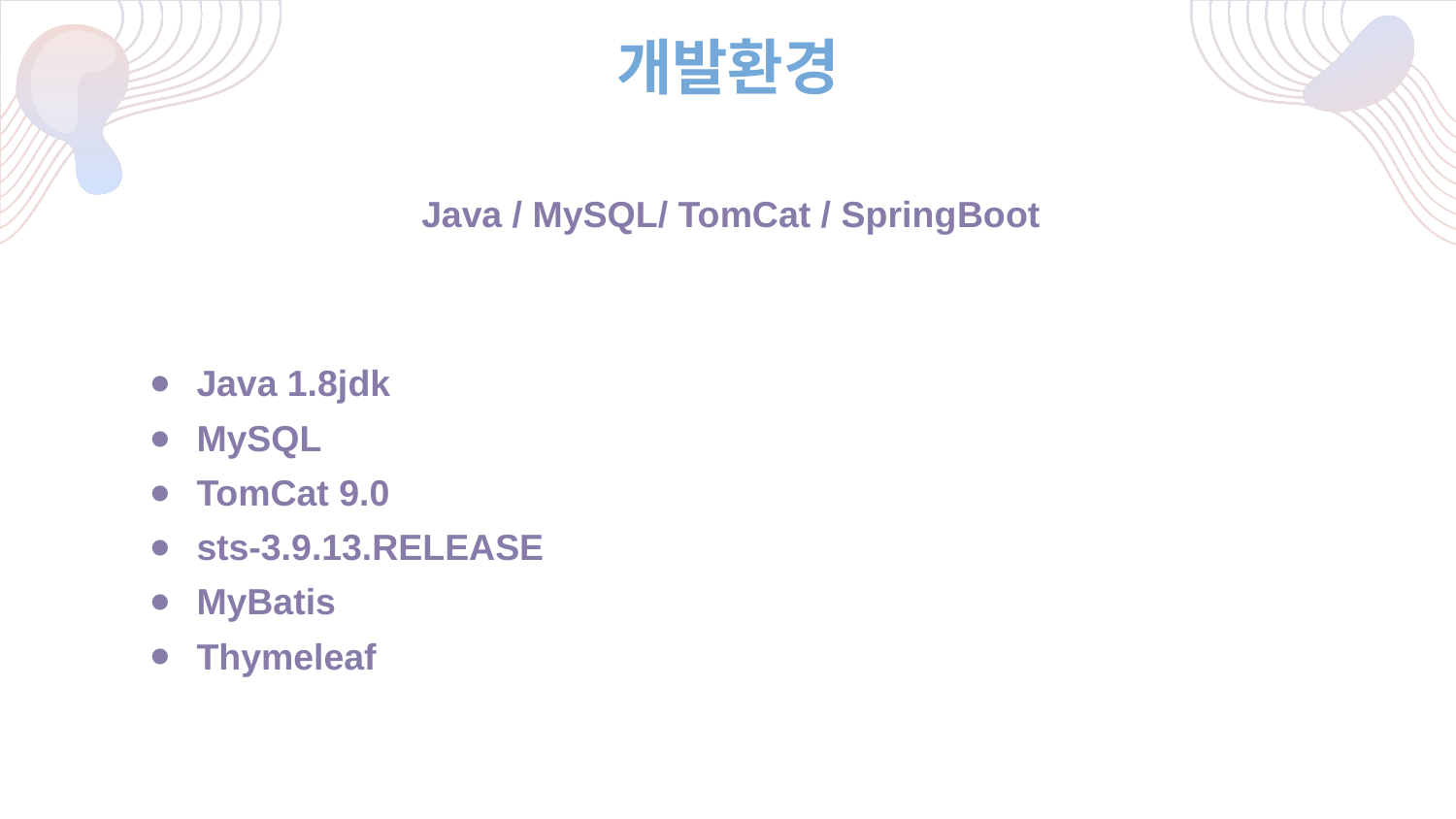

# 개발환경
Java / MySQL/ TomCat / SpringBoot

Java 1.8jdk
MySQL
TomCat 9.0
sts-3.9.13.RELEASE
MyBatis
Thymeleaf